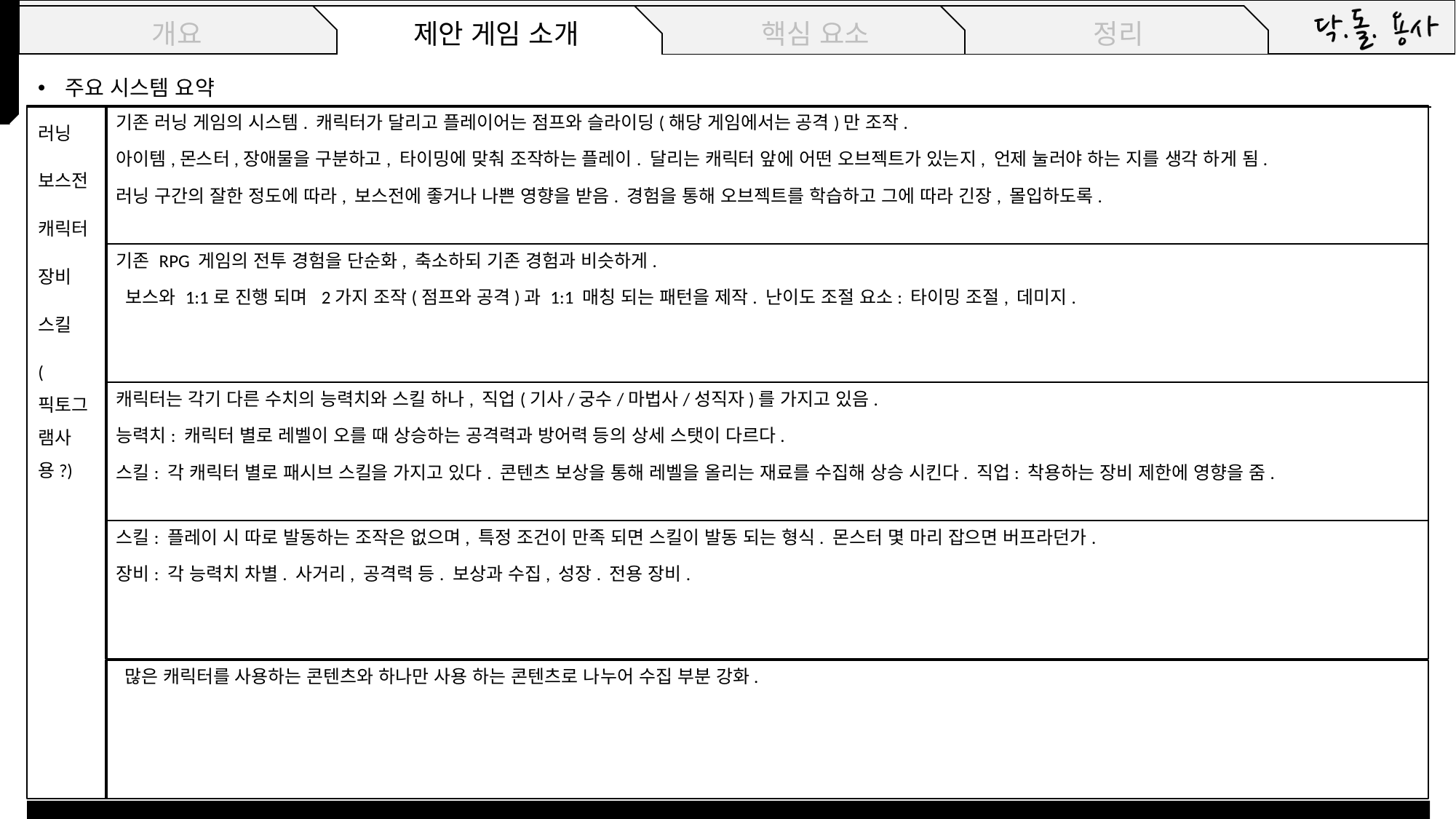

주요 시스템 요약
러닝
보스전
캐릭터
장비
스킬
(픽토그램사용?)
기존 러닝 게임의 시스템. 캐릭터가 달리고 플레이어는 점프와 슬라이딩(해당 게임에서는 공격)만 조작.
아이템,몬스터,장애물을 구분하고, 타이밍에 맞춰 조작하는 플레이. 달리는 캐릭터 앞에 어떤 오브젝트가 있는지, 언제 눌러야 하는 지를 생각 하게 됨.
러닝 구간의 잘한 정도에 따라, 보스전에 좋거나 나쁜 영향을 받음. 경험을 통해 오브젝트를 학습하고 그에 따라 긴장, 몰입하도록.
기존 RPG 게임의 전투 경험을 단순화, 축소하되 기존 경험과 비슷하게.
 보스와 1:1로 진행 되며  2가지 조작(점프와 공격)과 1:1 매칭 되는 패턴을 제작. 난이도 조절 요소: 타이밍 조절, 데미지.

캐릭터는 각기 다른 수치의 능력치와 스킬 하나, 직업(기사/궁수/마법사/성직자)를 가지고 있음.
능력치: 캐릭터 별로 레벨이 오를 때 상승하는 공격력과 방어력 등의 상세 스탯이 다르다.
스킬: 각 캐릭터 별로 패시브 스킬을 가지고 있다. 콘텐츠 보상을 통해 레벨을 올리는 재료를 수집해 상승 시킨다. 직업: 착용하는 장비 제한에 영향을 줌.
스킬: 플레이 시 따로 발동하는 조작은 없으며, 특정 조건이 만족 되면 스킬이 발동 되는 형식. 몬스터 몇 마리 잡으면 버프라던가.
장비: 각 능력치 차별. 사거리, 공격력 등. 보상과 수집, 성장. 전용 장비.
 많은 캐릭터를 사용하는 콘텐츠와 하나만 사용 하는 콘텐츠로 나누어 수집 부분 강화.